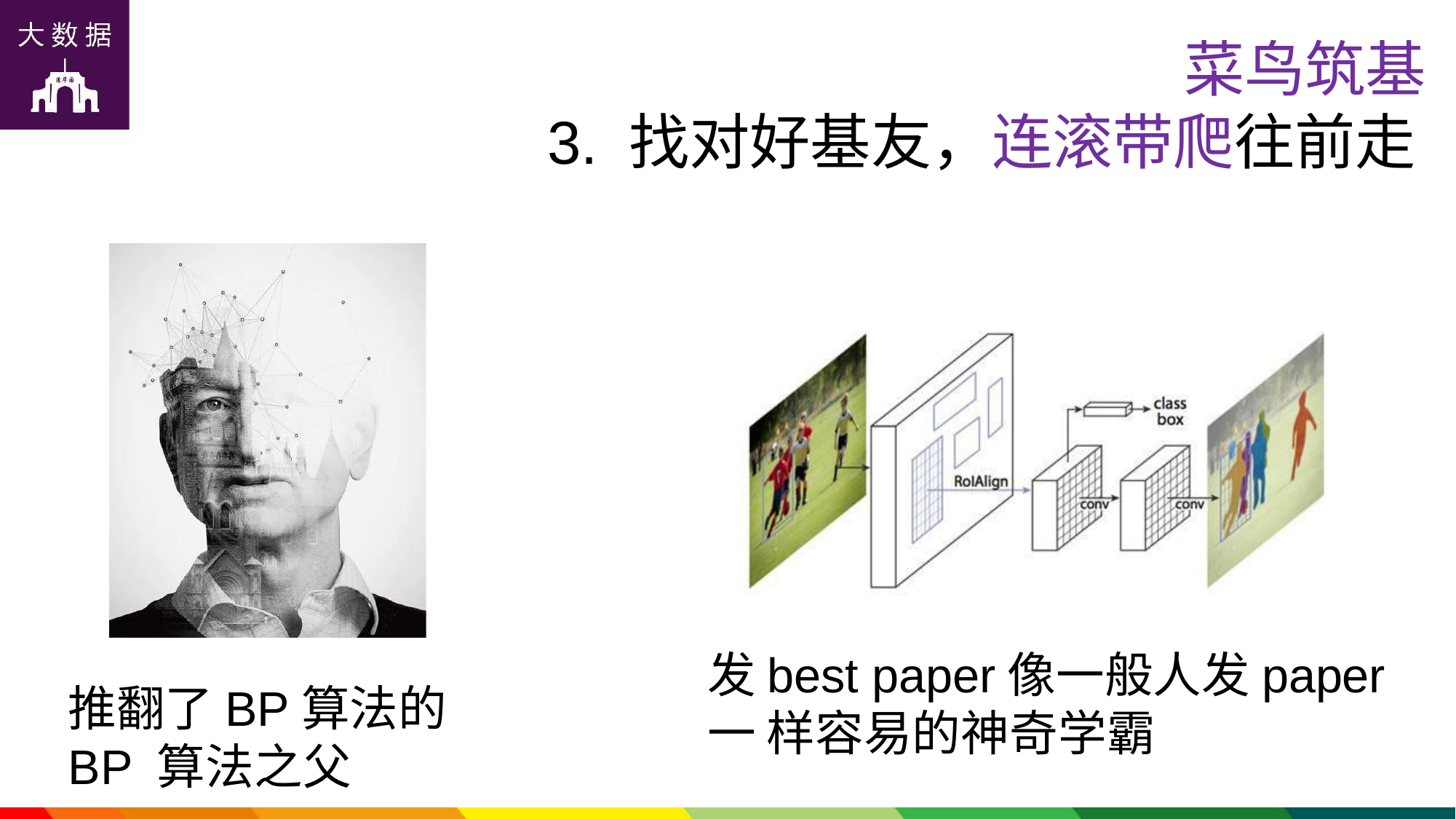

# 菜鸟筑基
3. 找对好基友，连滚带爬往前走

发best paper像一般人发paper一 样容易的神奇学霸
推翻了BP算法的BP 算法之父